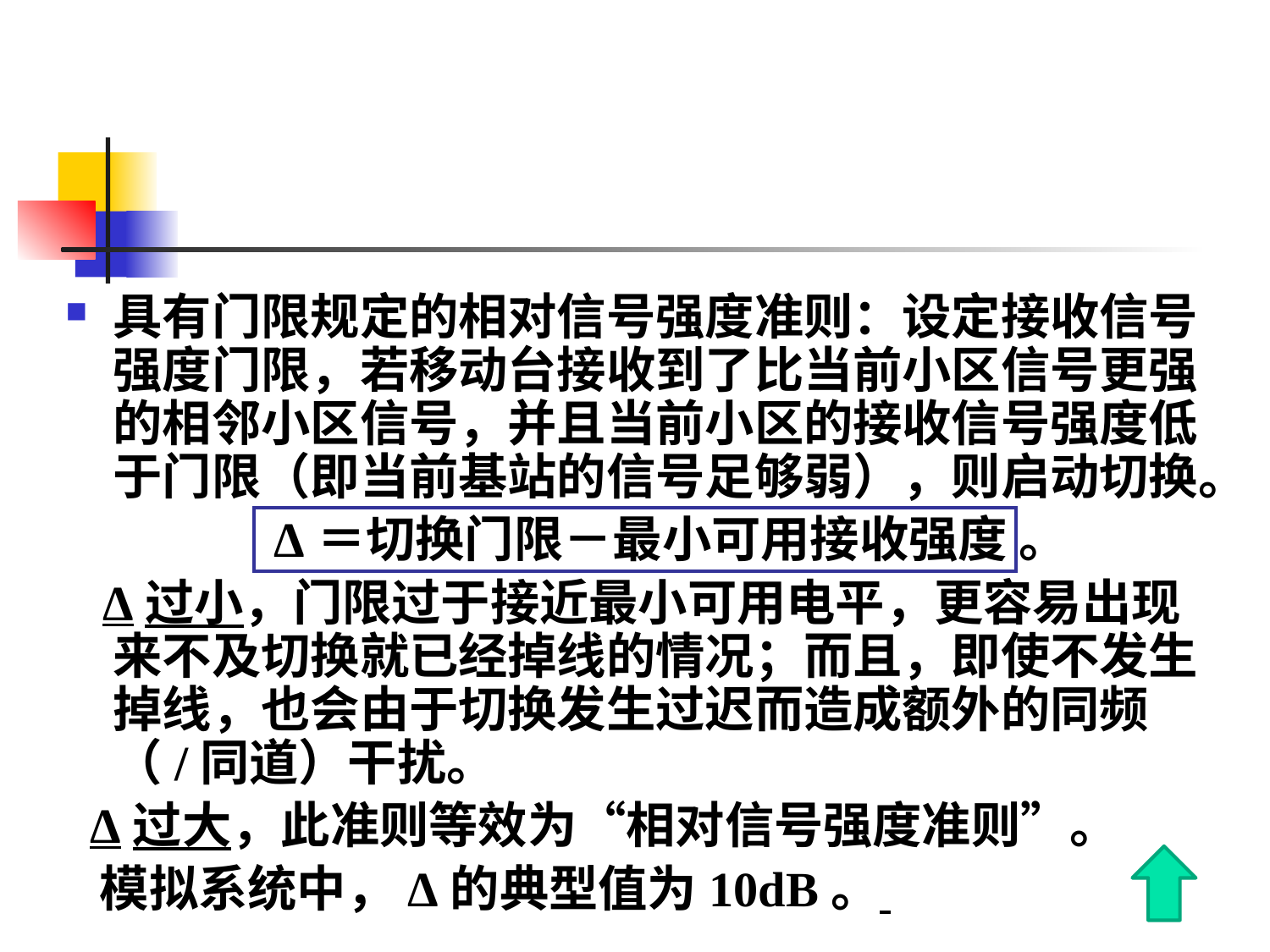

具有门限规定的相对信号强度准则：设定接收信号强度门限，若移动台接收到了比当前小区信号更强的相邻小区信号，并且当前小区的接收信号强度低于门限（即当前基站的信号足够弱），则启动切换。
                 Δ＝切换门限－最小可用接收强度 。
   Δ过小，门限过于接近最小可用电平，更容易出现来不及切换就已经掉线的情况；而且，即使不发生掉线，也会由于切换发生过迟而造成额外的同频（/同道）干扰。
  Δ过大，此准则等效为“相对信号强度准则”。
  模拟系统中，Δ的典型值为10dB。